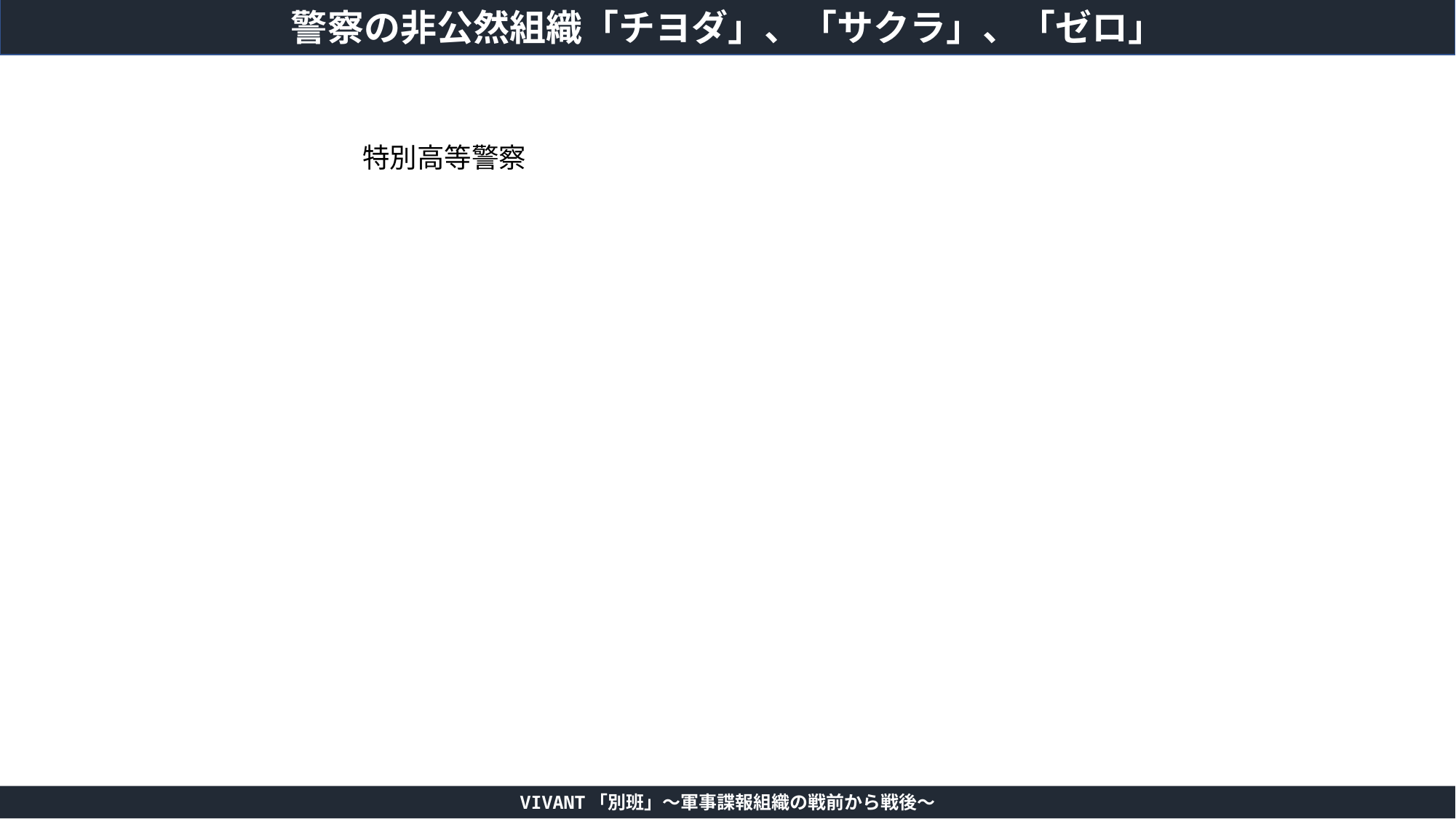

警察の非公然組織「チヨダ」、「サクラ」、「ゼロ」
特別高等警察
VIVANT「別班」～軍事諜報組織の戦前から戦後～